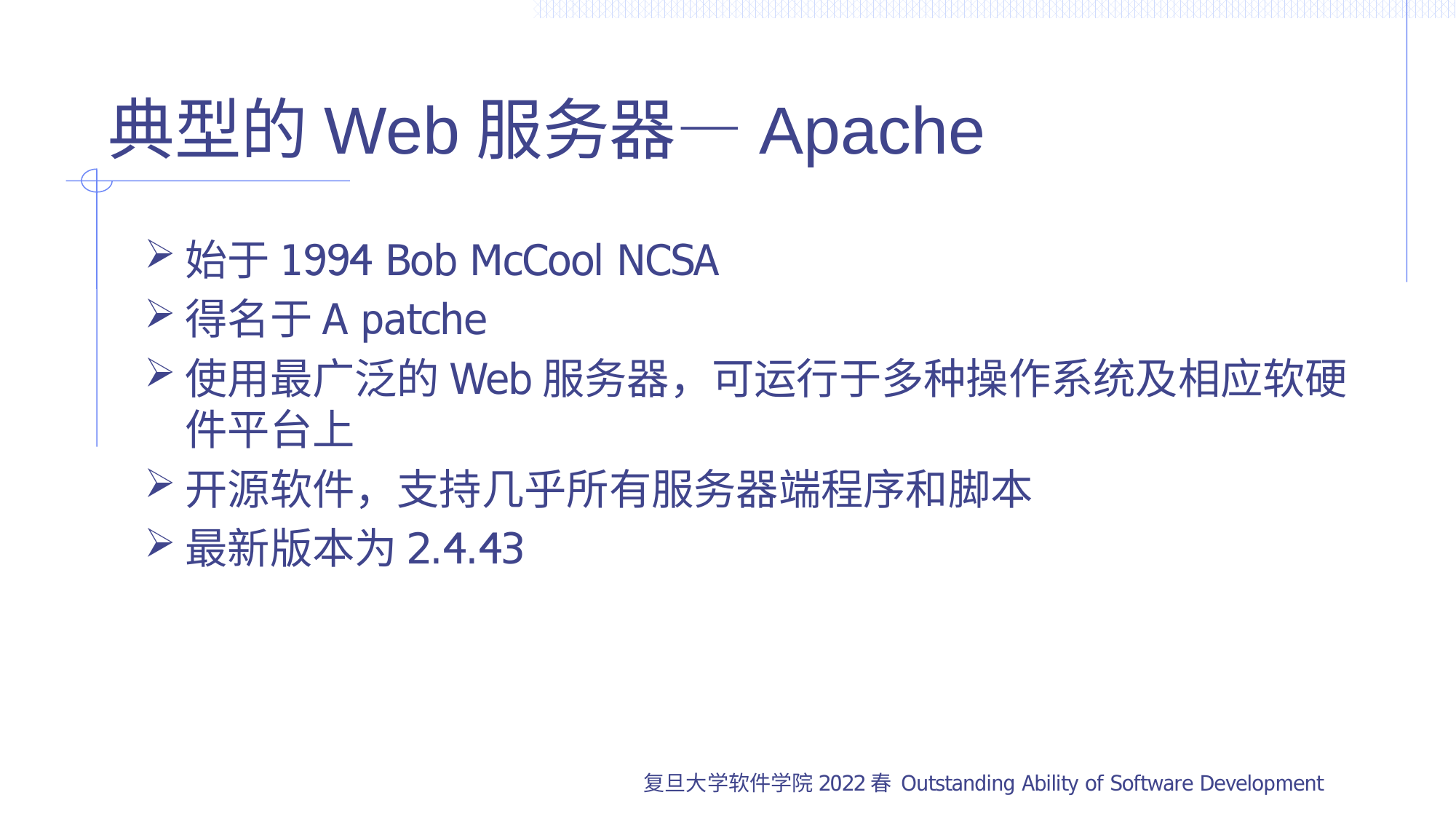

# 典型的Web服务器—Apache
始于1994 Bob McCool NCSA
得名于A patche
使用最广泛的Web服务器，可运行于多种操作系统及相应软硬件平台上
开源软件，支持几乎所有服务器端程序和脚本
最新版本为2.4.43